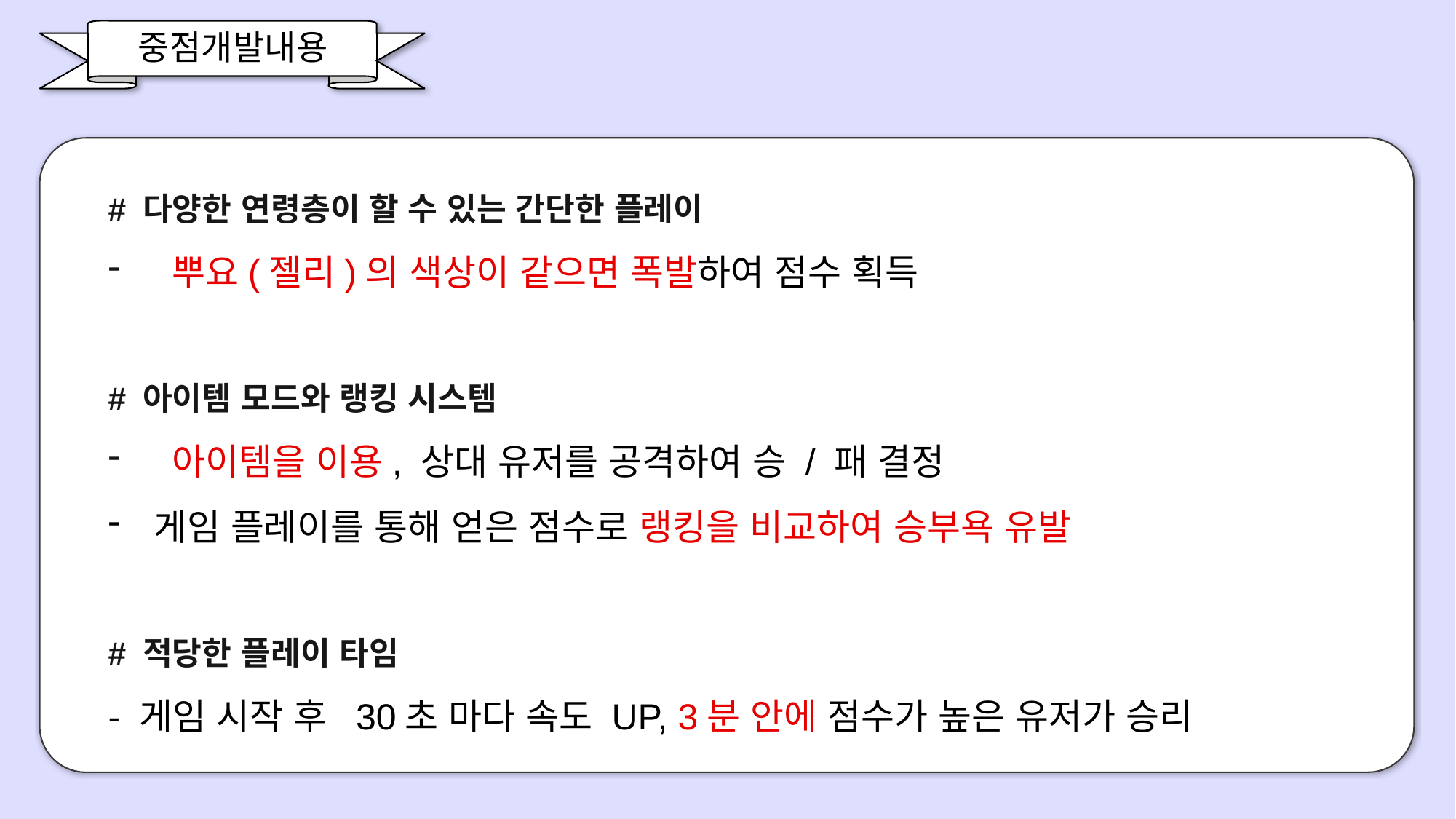

중점개발내용

# 다양한 연령층이 할 수 있는 간단한 플레이
 뿌요(젤리)의 색상이 같으면 폭발하여 점수 획득

# 아이템 모드와 랭킹 시스템
 아이템을 이용, 상대 유저를 공격하여 승 / 패 결정
게임 플레이를 통해 얻은 점수로 랭킹을 비교하여 승부욕 유발

# 적당한 플레이 타임
- 게임 시작 후  30초 마다 속도 UP, 3분 안에 점수가 높은 유저가 승리